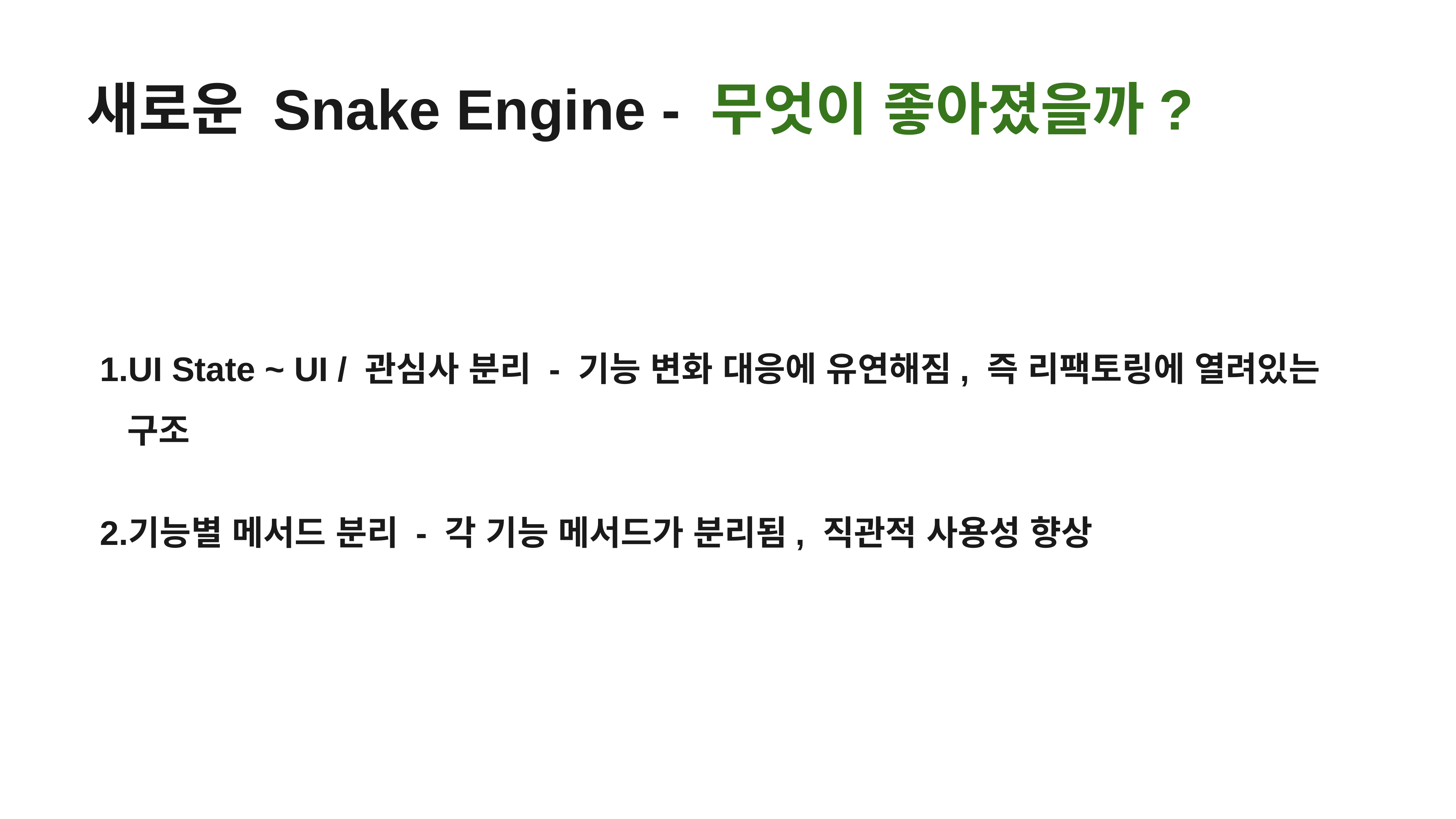

새로운 Snake Engine - 무엇이 좋아졌을까?
UI State ~ UI / 관심사 분리 - 기능 변화 대응에 유연해짐, 즉 리팩토링에 열려있는 구조
기능별 메서드 분리 - 각 기능 메서드가 분리됨, 직관적 사용성 향상